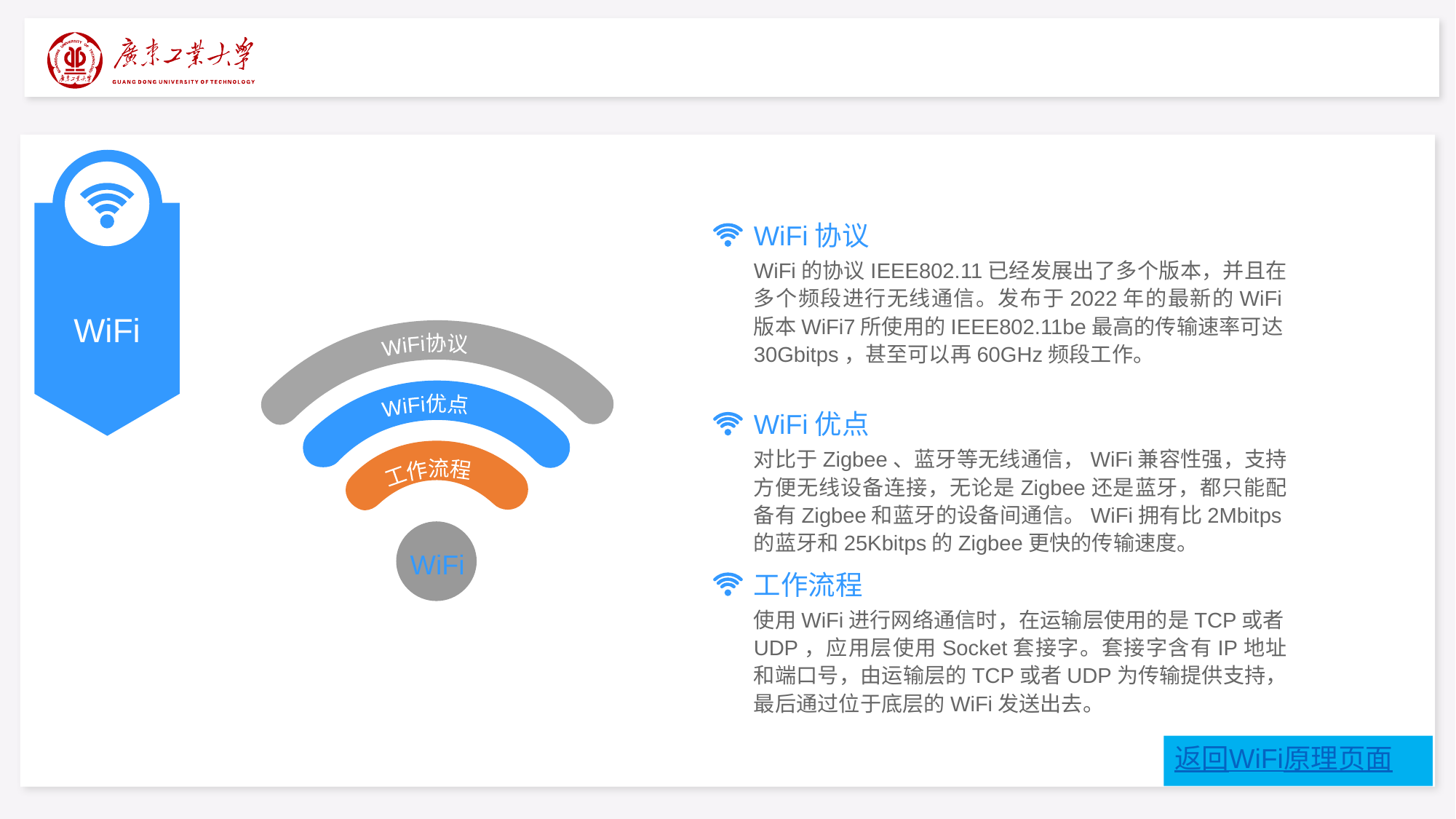

WiFi协议

WiFi的协议IEEE802.11已经发展出了多个版本，并且在多个频段进行无线通信。发布于2022年的最新的WiFi版本WiFi7所使用的IEEE802.11be最高的传输速率可达30Gbitps，甚至可以再60GHz频段工作。
WiFi

WiFi协议

WiFi优点

对比于Zigbee、蓝牙等无线通信，WiFi兼容性强，支持方便无线设备连接，无论是Zigbee还是蓝牙，都只能配备有Zigbee和蓝牙的设备间通信。WiFi拥有比2Mbitps的蓝牙和25Kbitps的Zigbee更快的传输速度。
WiFi优点

工作流程

WiFi
工作流程

使用WiFi进行网络通信时，在运输层使用的是TCP或者UDP，应用层使用Socket套接字。套接字含有IP地址和端口号，由运输层的TCP或者UDP为传输提供支持，最后通过位于底层的WiFi发送出去。
返回WiFi原理页面
33
33